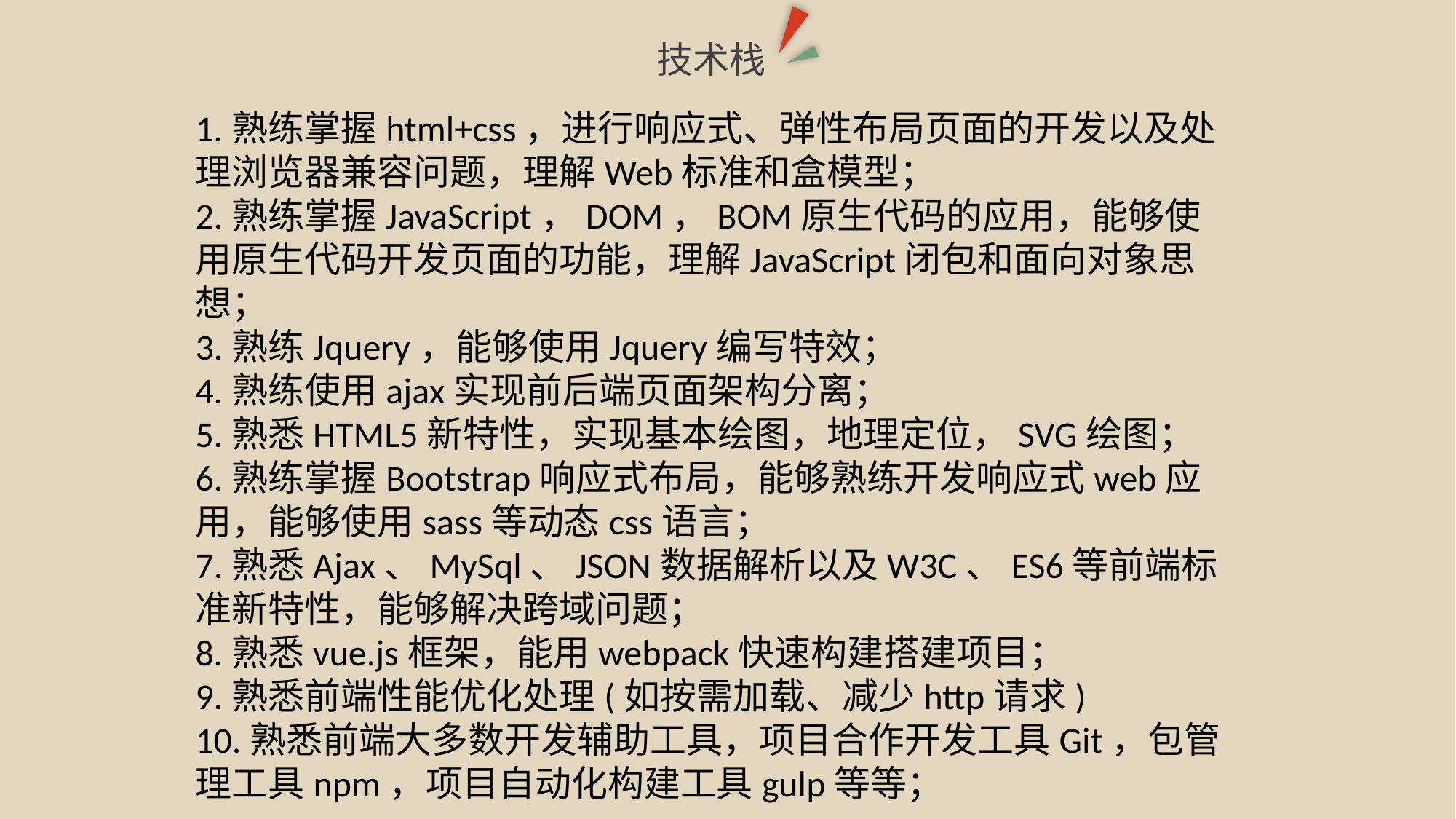

技术栈
1.熟练掌握html+css，进行响应式、弹性布局页面的开发以及处理浏览器兼容问题，理解Web标准和盒模型；
2.熟练掌握JavaScript，DOM，BOM原生代码的应用，能够使用原生代码开发页面的功能，理解JavaScript闭包和面向对象思想；
3.熟练Jquery，能够使用Jquery编写特效；
4.熟练使用ajax实现前后端页面架构分离；
5.熟悉HTML5新特性，实现基本绘图，地理定位，SVG绘图；
6.熟练掌握Bootstrap响应式布局，能够熟练开发响应式web应用，能够使用sass等动态css语言；
7.熟悉Ajax、MySql、JSON数据解析以及W3C、ES6等前端标准新特性，能够解决跨域问题；
8.熟悉vue.js框架，能用webpack快速构建搭建项目；
9.熟悉前端性能优化处理(如按需加载、减少http请求)
10.熟悉前端大多数开发辅助工具，项目合作开发工具Git，包管理工具npm，项目自动化构建工具gulp等等；